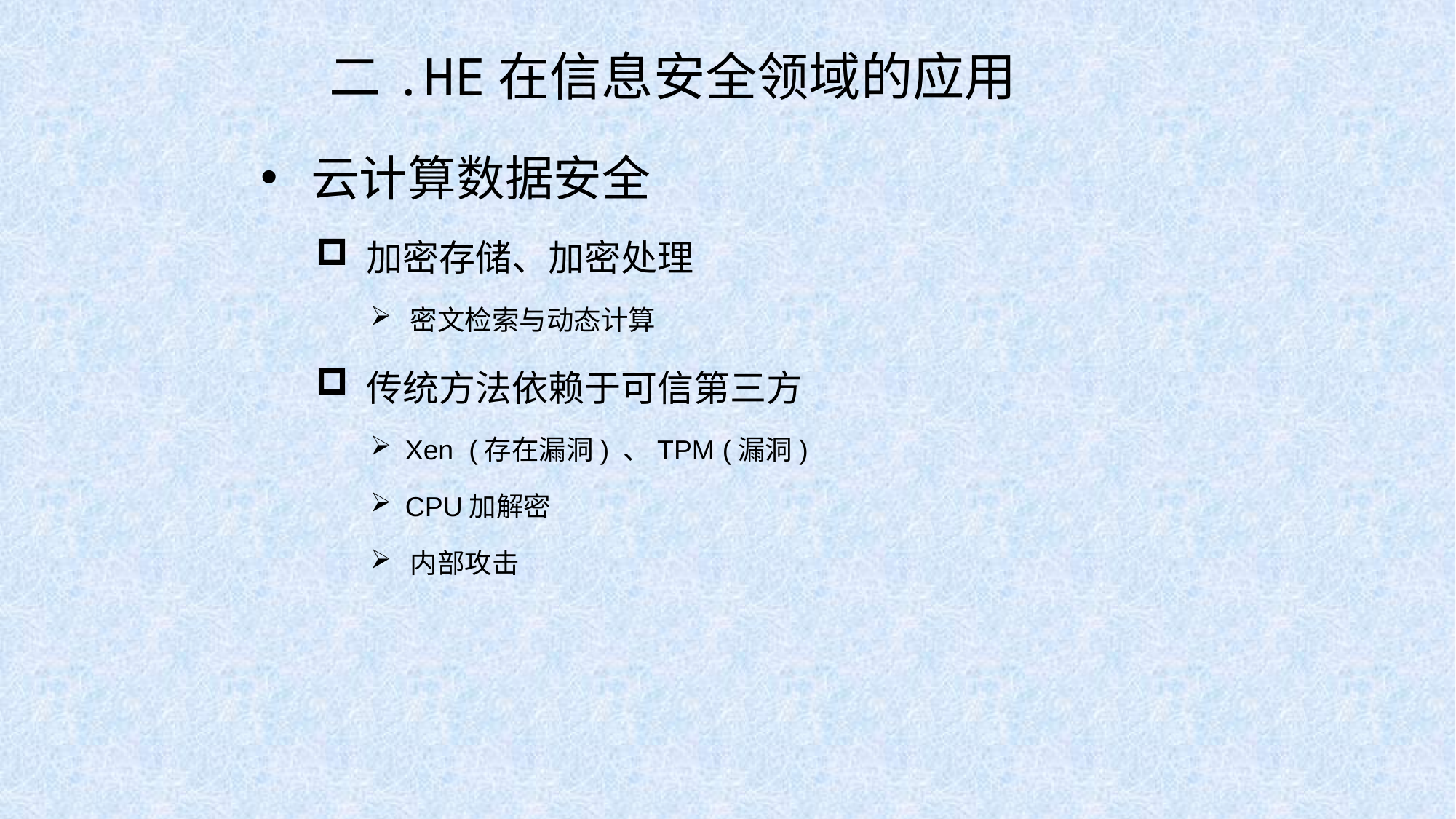

# 二.HE在信息安全领域的应用
 云计算数据安全
 加密存储、加密处理
 密文检索与动态计算
 传统方法依赖于可信第三方
 Xen  (存在漏洞) 、TPM (漏洞)
 CPU加解密
 内部攻击